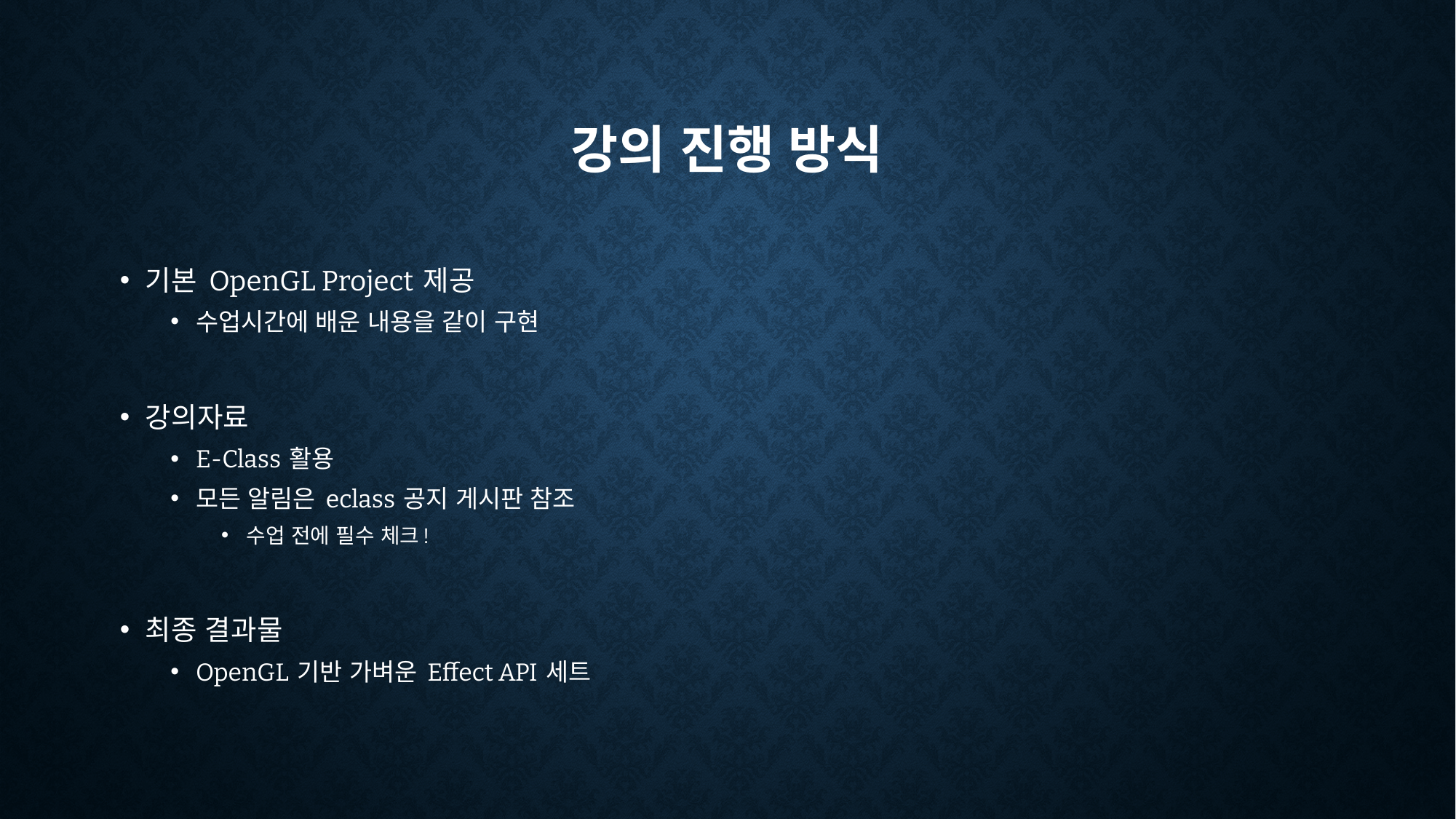

# 강의 진행 방식
기본 OpenGL Project 제공
수업시간에 배운 내용을 같이 구현

강의자료
E-Class 활용
모든 알림은 eclass 공지 게시판 참조
수업 전에 필수 체크!

최종 결과물
OpenGL 기반 가벼운 Effect API 세트